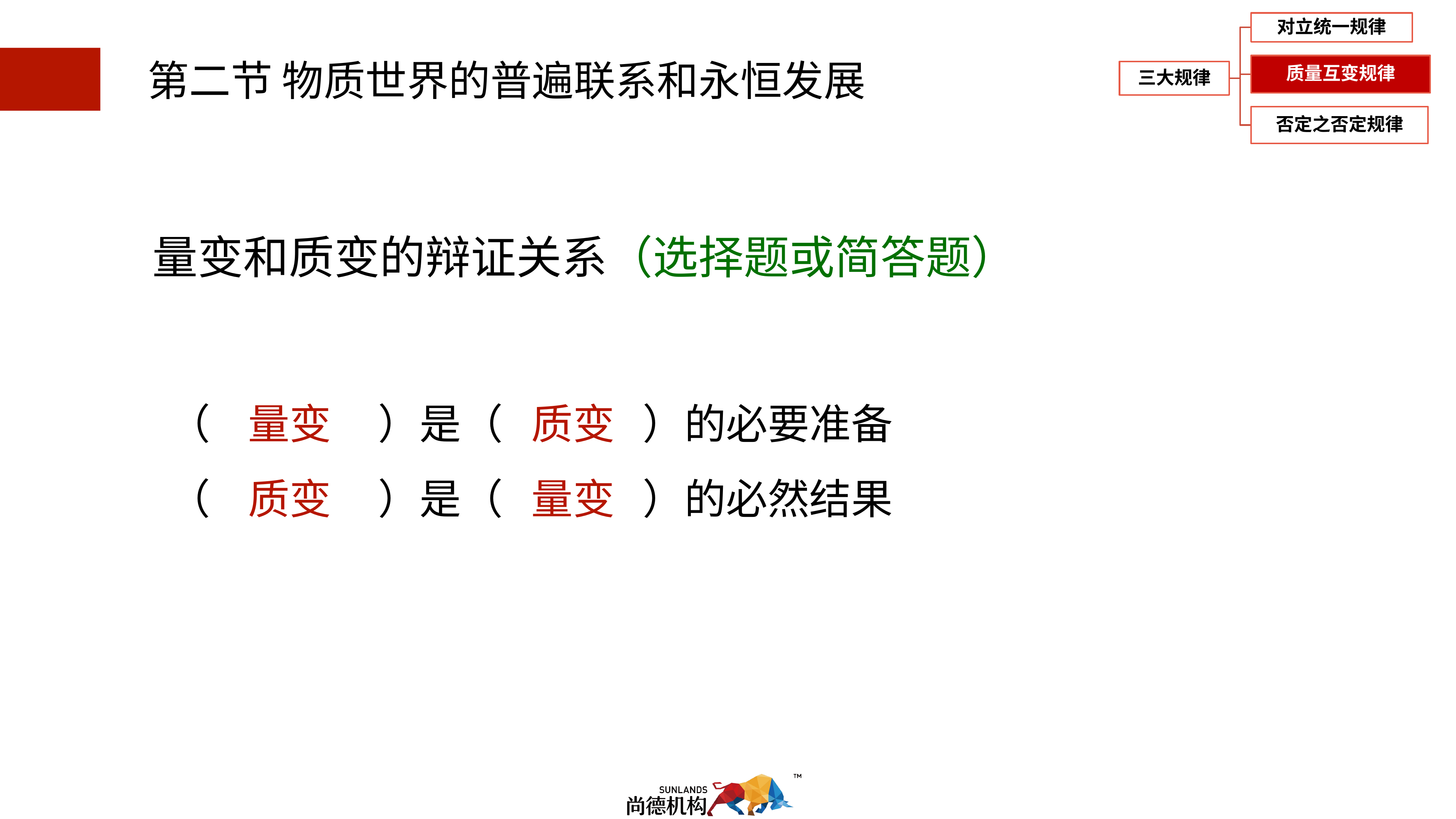

1.2.2.2质量互变规律
三大规律
对立统一规律
质量互变规律
否定之否定规律
第二节 物质世界的普遍联系和永恒发展
量变和质变的辩证关系（选择题或简答题）
（    量变     ）是（   质变   ）的必要准备
（    质变     ）是（   量变   ）的必然结果